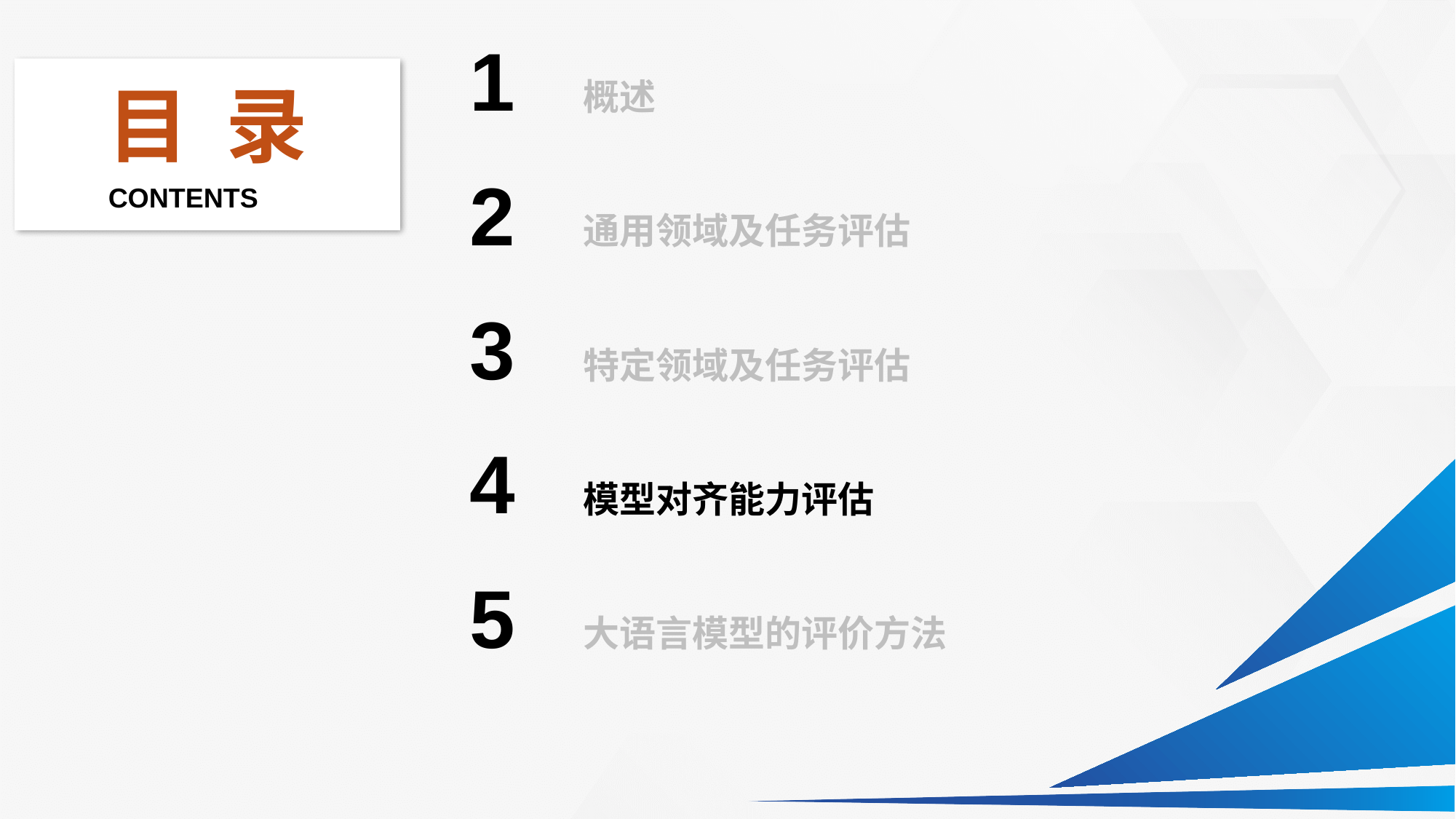

1
概述
2
通用领域及任务评估
3
特定领域及任务评估
4
模型对齐能力评估
5
大语言模型的评价方法